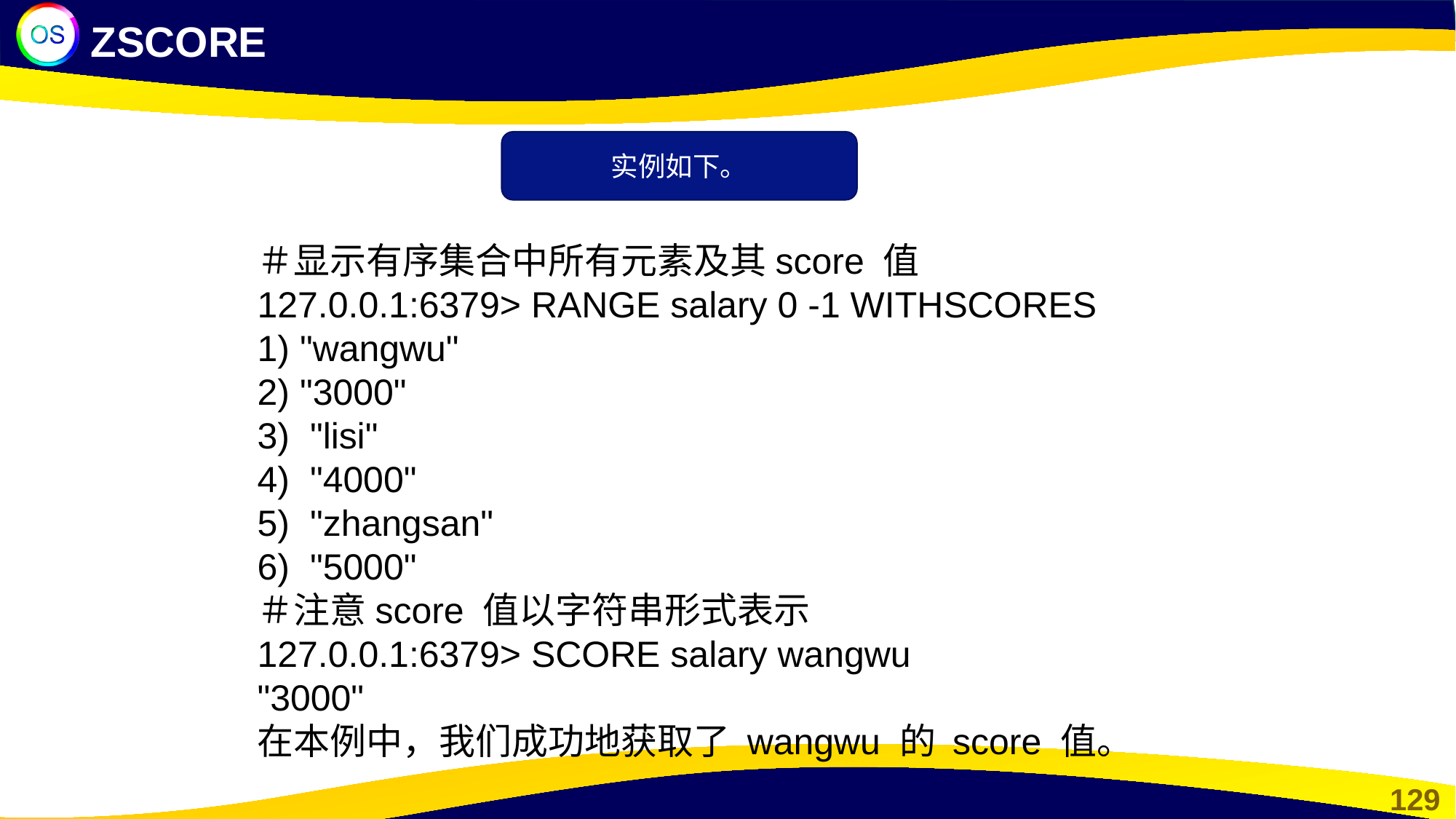

ZSCORE
实例如下。
＃显示有序集合中所有元素及其score 值
127.0.0.1:6379> RANGE salary 0 -1 WITHSCORES
1) "wangwu"
2) "3000"
3)  "lisi"
4)  "4000"
5)  "zhangsan"
6)  "5000"
＃注意score 值以字符串形式表示
127.0.0.1:6379> SCORE salary wangwu
"3000"
在本例中，我们成功地获取了 wangwu 的 score 值。